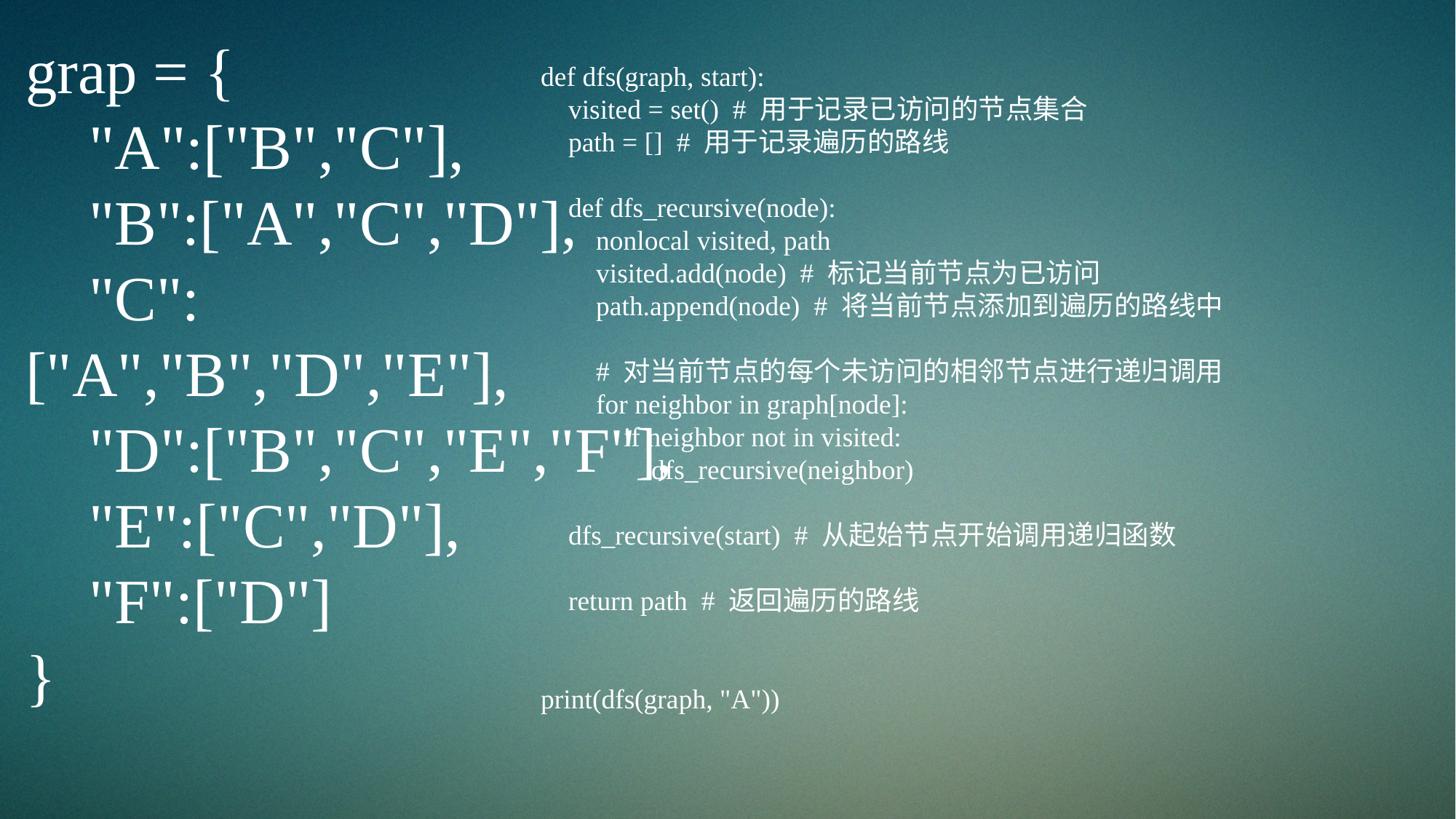

grap = {
    "A":["B","C"],
    "B":["A","C","D"],
    "C":["A","B","D","E"],
    "D":["B","C","E","F"],
    "E":["C","D"],
    "F":["D"]
}

def dfs(graph, start):
    visited = set()  # 用于记录已访问的节点集合
    path = []  # 用于记录遍历的路线

    def dfs_recursive(node):
        nonlocal visited, path
        visited.add(node)  # 标记当前节点为已访问
        path.append(node)  # 将当前节点添加到遍历的路线中

        # 对当前节点的每个未访问的相邻节点进行递归调用
        for neighbor in graph[node]:
            if neighbor not in visited:
                dfs_recursive(neighbor)

    dfs_recursive(start)  # 从起始节点开始调用递归函数

    return path  # 返回遍历的路线

print(dfs(graph, "A"))